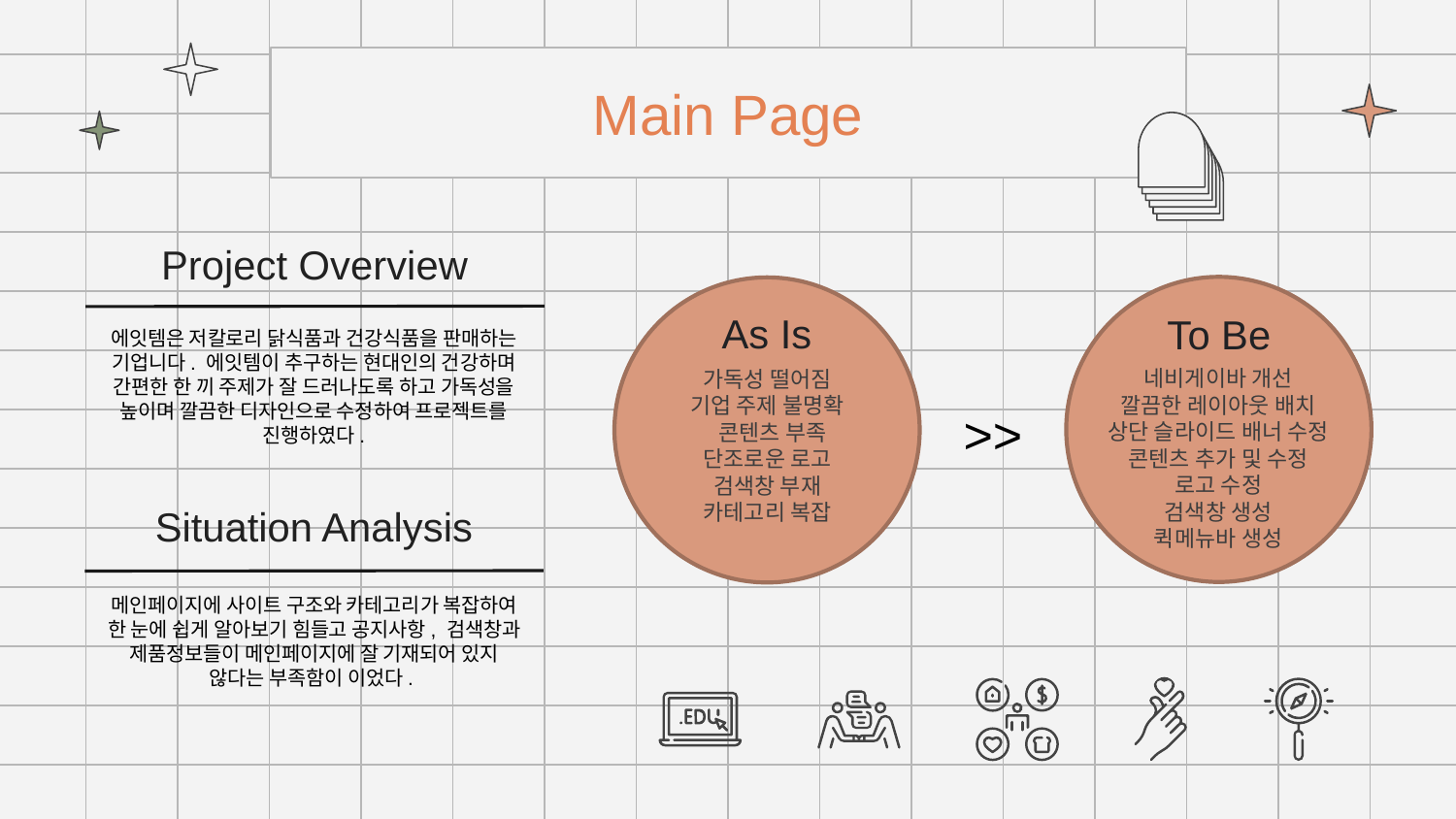

Main Page

Project Overview

As Is
To Be
에잇템은 저칼로리 닭식품과 건강식품을 판매하는 기업니다. 에잇템이 추구하는 현대인의 건강하며 간편한 한 끼 주제가 잘 드러나도록 하고 가독성을 높이며 깔끔한 디자인으로 수정하여 프로젝트를 진행하였다.
네비게이바 개선
깔끔한 레이아웃 배치
상단 슬라이드 배너 수정
콘텐츠 추가 및 수정
로고 수정
검색창 생성
퀵메뉴바 생성

가독성 떨어짐
기업 주제 불명확
 콘텐츠 부족
단조로운 로고
검색창 부재
카테고리 복잡
>>
Situation Analysis
메인페이지에 사이트 구조와 카테고리가 복잡하여 한 눈에 쉽게 알아보기 힘들고 공지사항, 검색창과 제품정보들이 메인페이지에 잘 기재되어 있지 않다는 부족함이 이었다.